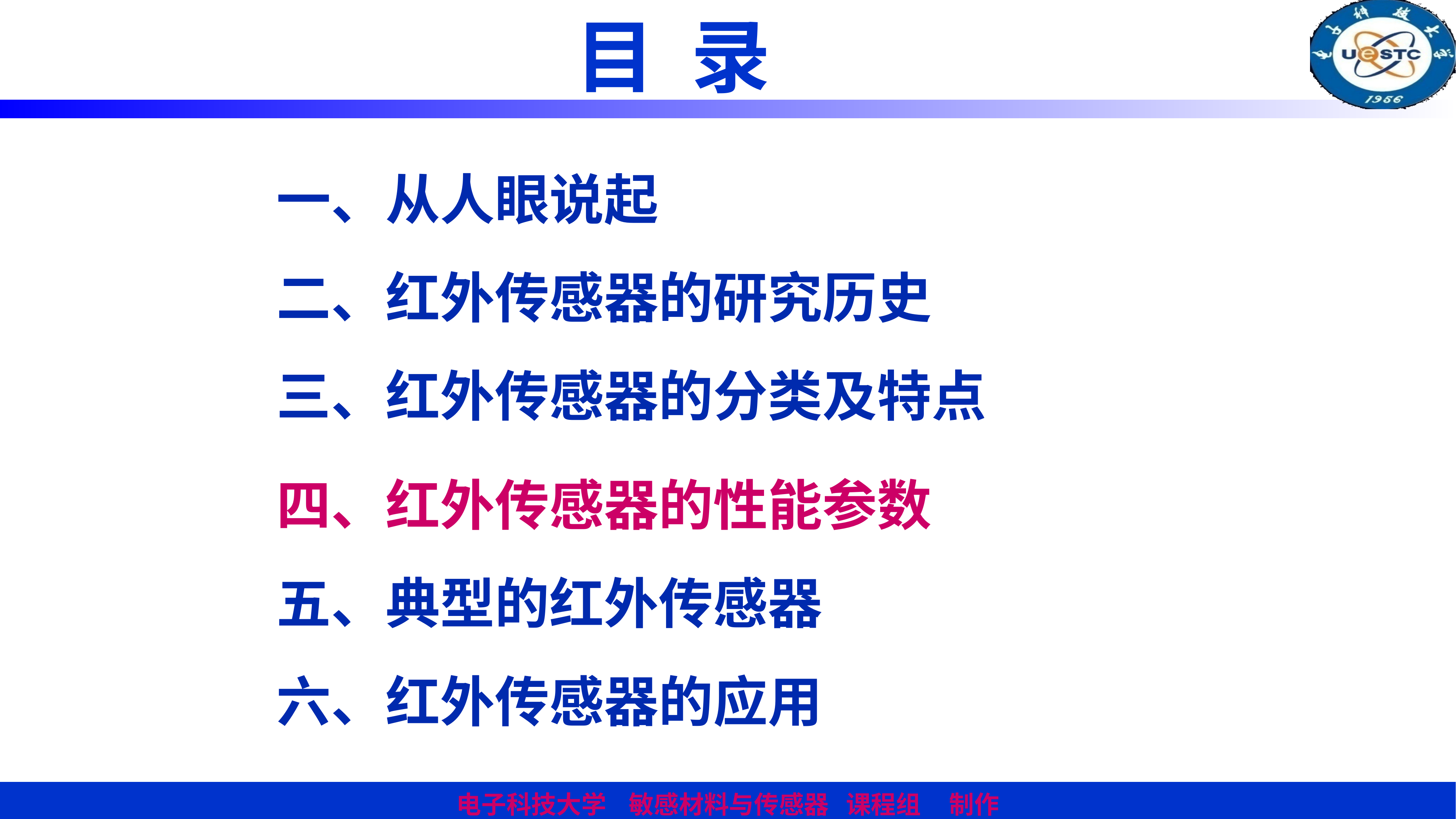

目  录
一、从人眼说起
二、红外传感器的研究历史
三、红外传感器的分类及特点
四、红外传感器的性能参数
五、典型的红外传感器
六、红外传感器的应用